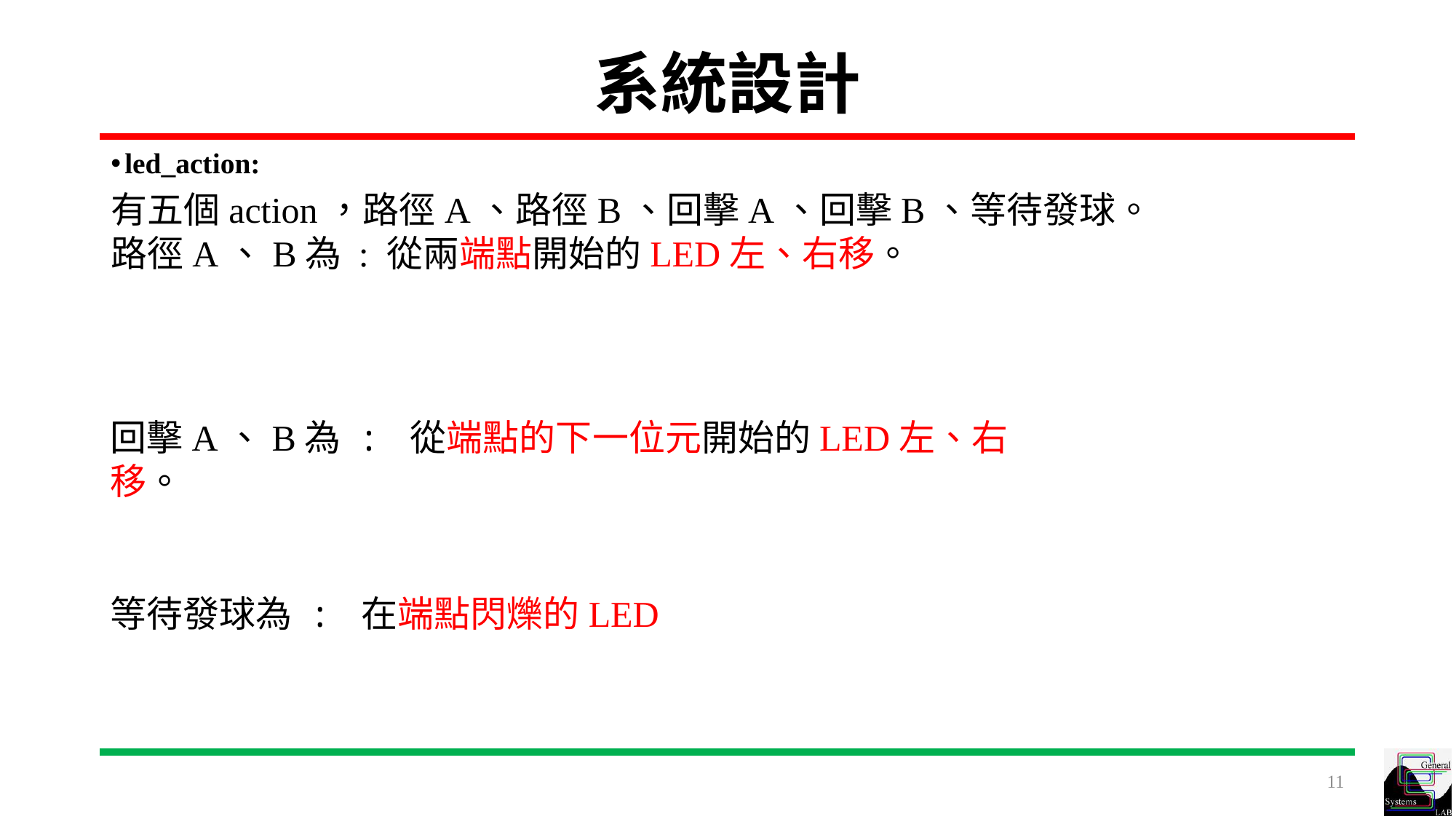

# 系統設計
led_action:

有五個action，路徑A、路徑B、回擊A、回擊B、等待發球。
路徑A、B為 : 從兩端點開始的LED左、右移。

回擊A、B為 : 從端點的下一位元開始的LED左、右移。
等待發球為 : 在端點閃爍的LED
11